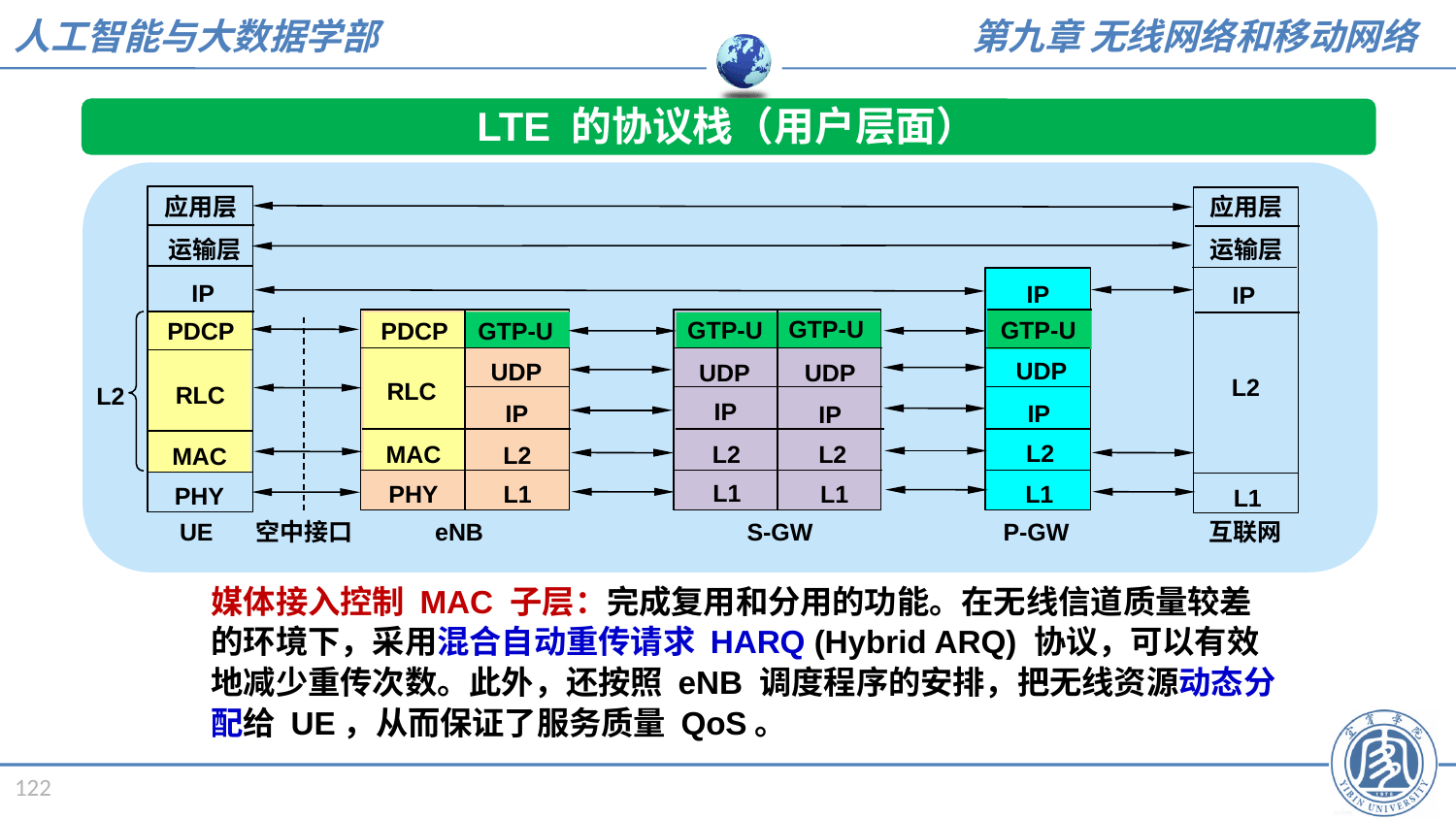

LTE 的协议栈（用户层面）

应用层
应用层

运输层
运输层

IP
IP
IP
GTP-U
GTP-U
GTP-U
GTP-U
PDCP
PDCP

UDP
UDP
UDP
UDP
L2
RLC
RLC
L2
IP
IP
IP
IP
L2
MAC
L2
L2
L2
MAC
L1
PHY
L1
L1
L1
PHY
L1
eNB
UE
S-GW
P-GW
互联网
空中接口
媒体接入控制 MAC 子层：完成复用和分用的功能。在无线信道质量较差的环境下，采用混合自动重传请求 HARQ (Hybrid ARQ) 协议，可以有效地减少重传次数。此外，还按照 eNB 调度程序的安排，把无线资源动态分配给 UE，从而保证了服务质量 QoS。
122